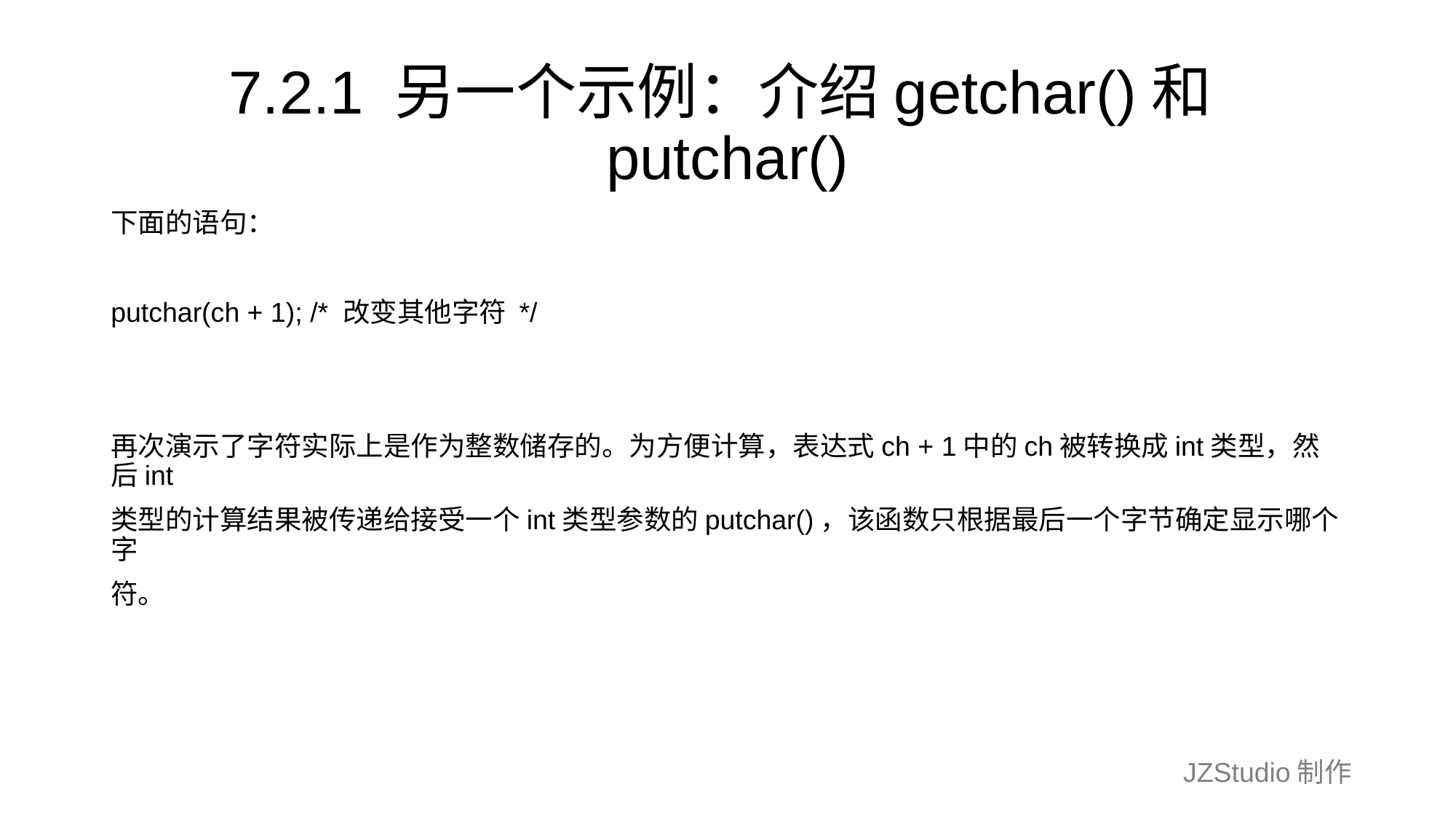

# 7.2.1 另一个示例：介绍getchar()和putchar()
下面的语句：

putchar(ch + 1); /* 改变其他字符 */

再次演示了字符实际上是作为整数储存的。为方便计算，表达式ch + 1中的ch被转换成int类型，然后int
类型的计算结果被传递给接受一个int类型参数的putchar()，该函数只根据最后一个字节确定显示哪个字
符。